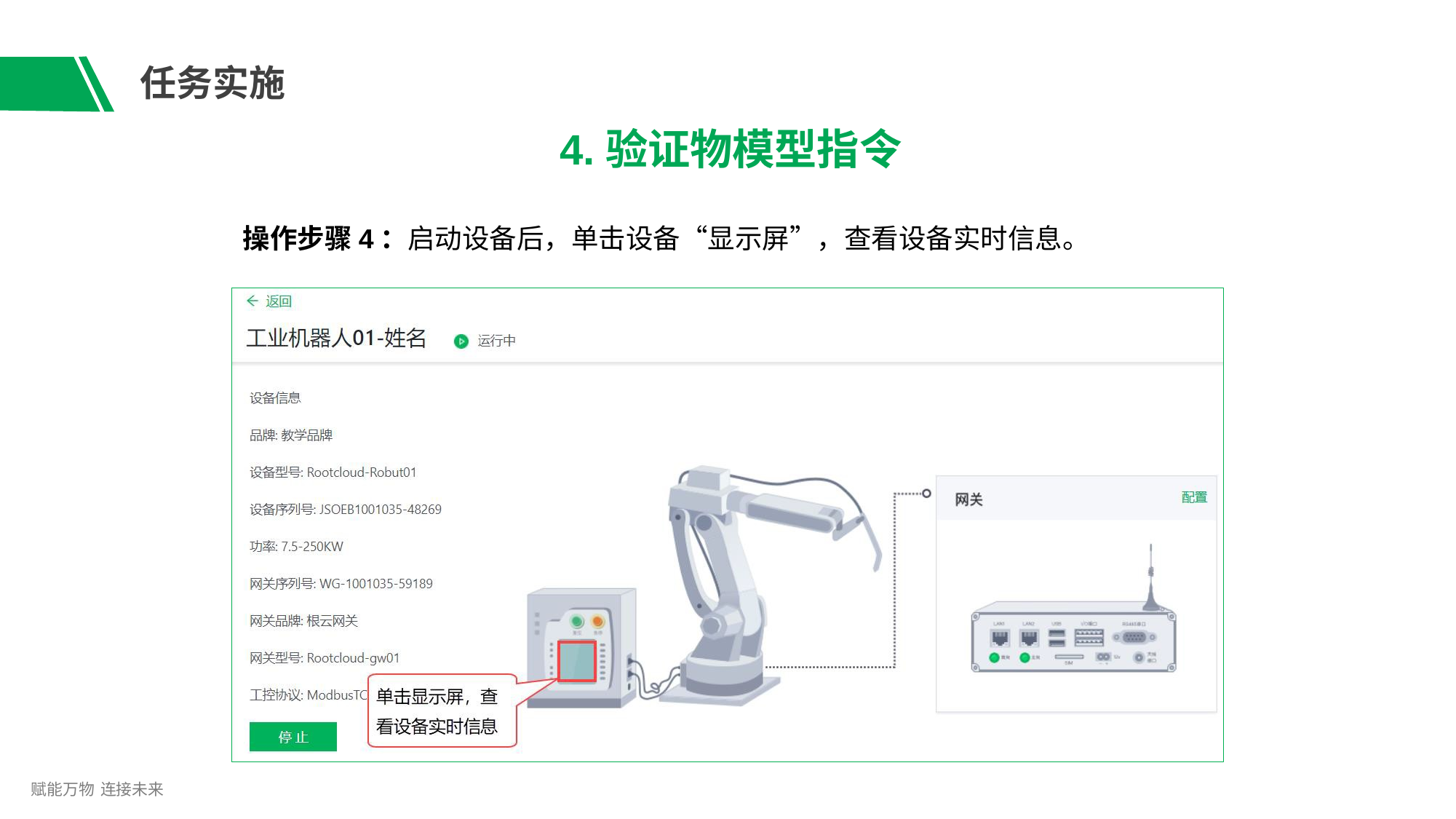

# 任务实施
4.验证物模型指令
操作步骤4：启动设备后，单击设备“显示屏”，查看设备实时信息。

赋能万物 连接未来